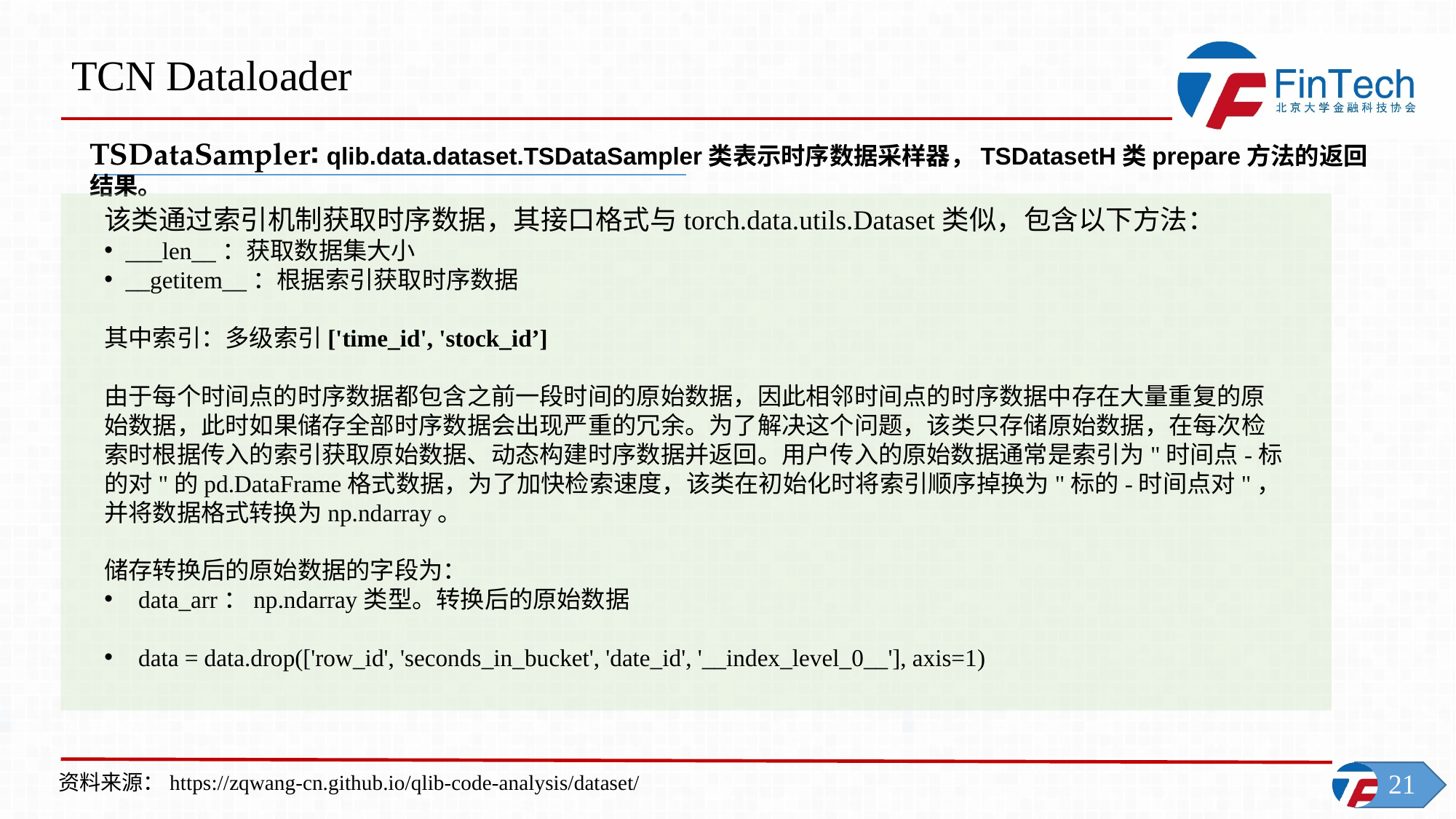

TCN Dataloader
TSDataSampler: qlib.data.dataset.TSDataSampler类表示时序数据采样器，TSDatasetH类prepare方法的返回结果。

该类通过索引机制获取时序数据，其接口格式与torch.data.utils.Dataset类似，包含以下方法：
___len__：获取数据集大小
__getitem__：根据索引获取时序数据

其中索引：多级索引['time_id', 'stock_id’]

由于每个时间点的时序数据都包含之前一段时间的原始数据，因此相邻时间点的时序数据中存在大量重复的原始数据，此时如果储存全部时序数据会出现严重的冗余。为了解决这个问题，该类只存储原始数据，在每次检索时根据传入的索引获取原始数据、动态构建时序数据并返回。用户传入的原始数据通常是索引为"时间点-标的对"的pd.DataFrame格式数据，为了加快检索速度，该类在初始化时将索引顺序掉换为"标的-时间点对"，并将数据格式转换为np.ndarray。

储存转换后的原始数据的字段为：
data_arr：np.ndarray类型。转换后的原始数据

data = data.drop(['row_id', 'seconds_in_bucket', 'date_id', '__index_level_0__'], axis=1)

资料来源：https://zqwang-cn.github.io/qlib-code-analysis/dataset/